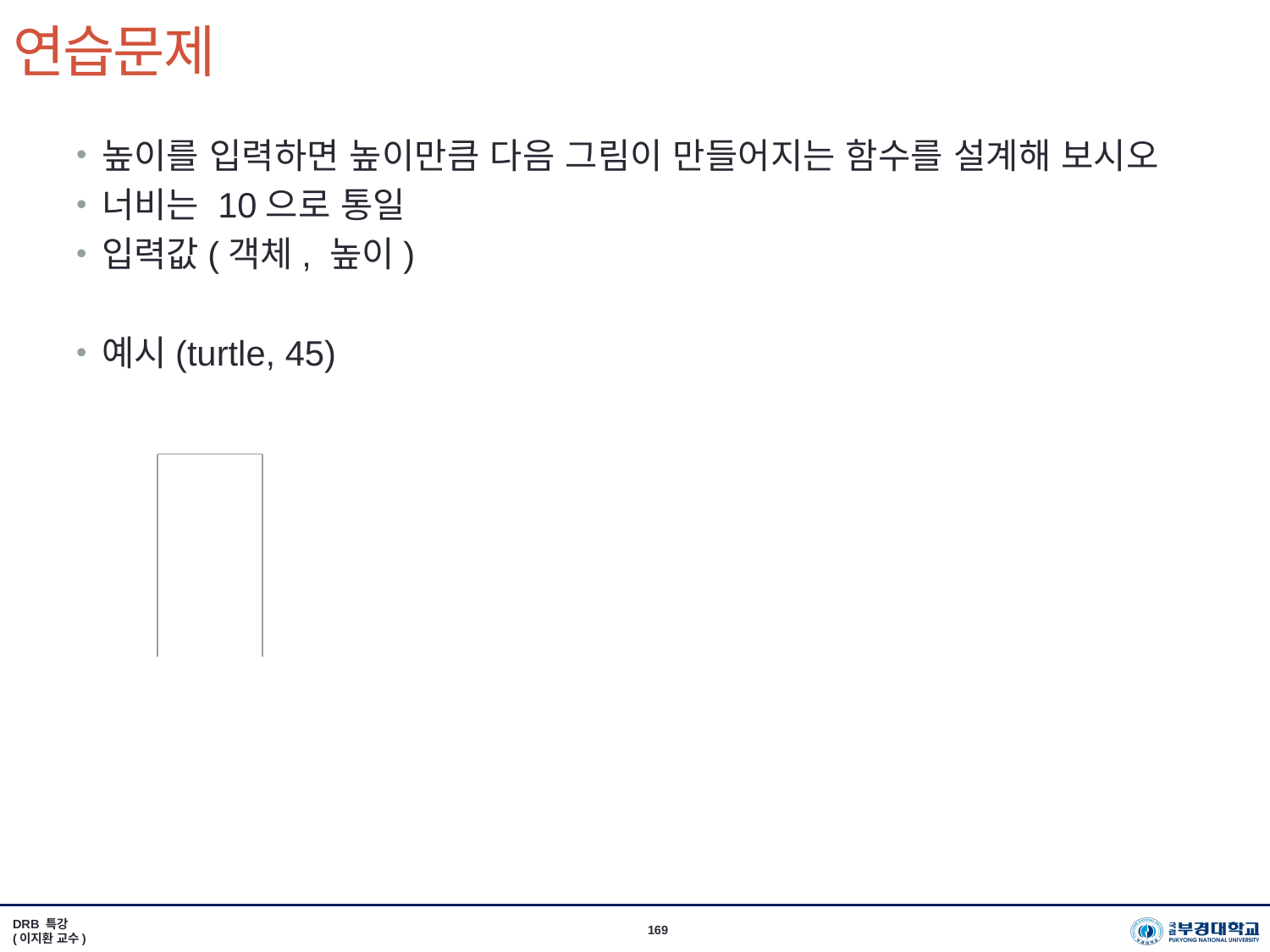

# 연습문제
높이를 입력하면 높이만큼 다음 그림이 만들어지는 함수를 설계해 보시오
너비는 10으로 통일
입력값(객체, 높이)

예시(turtle, 45)
DRB 특강
(이지환 교수)